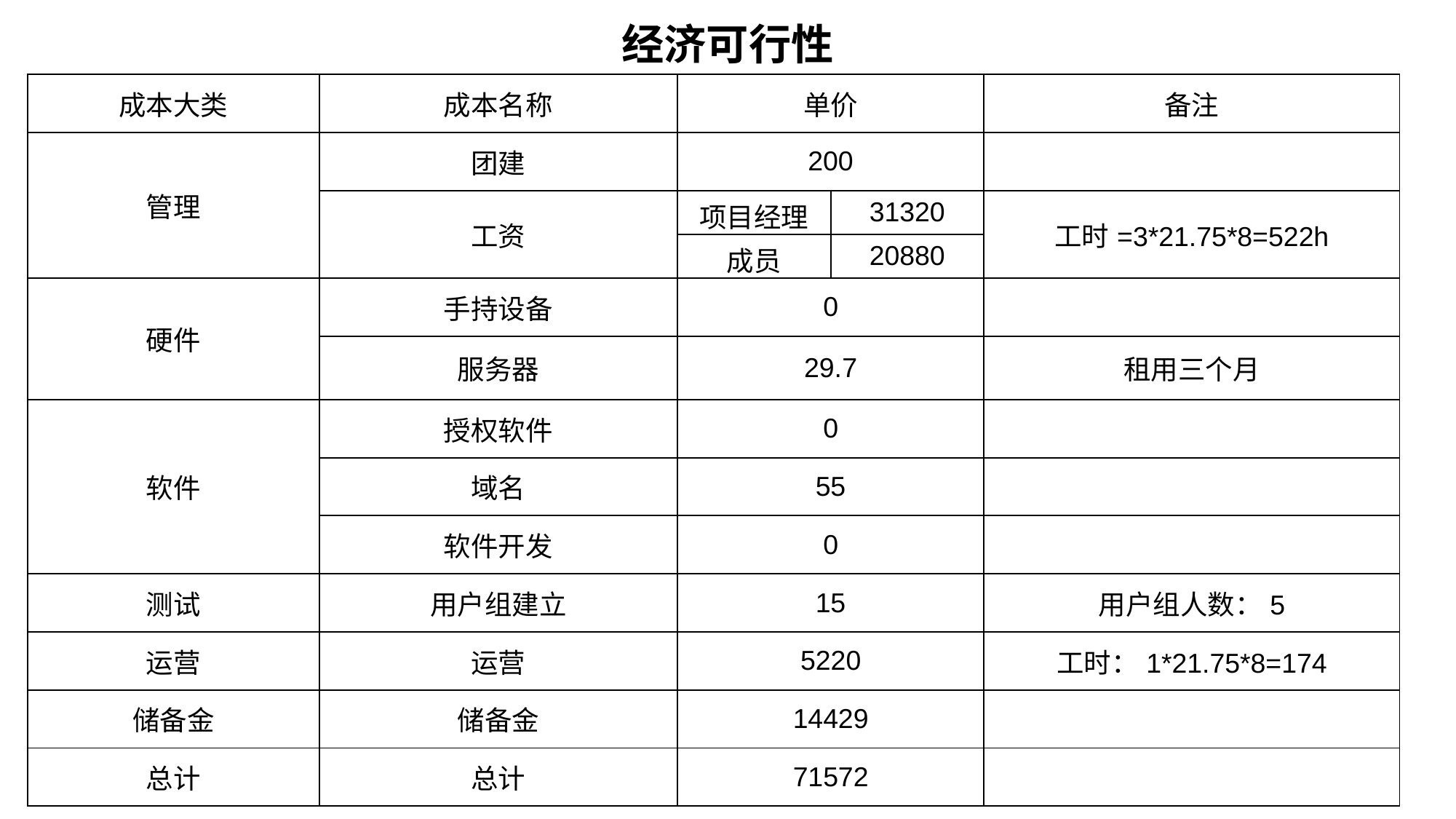

经济可行性
| 成本大类 | 成本名称 | 单价 |  | 备注 |
| --- | --- | --- | --- | --- |
| 管理 | 团建 | 200 |  |  |
|  | 工资 | 项目经理 | 31320 | 工时=3\*21.75\*8=522h |
|  |  | 成员 | 20880 |  |
| 硬件 | 手持设备 | 0 |  |  |
|  | 服务器 | 29.7 |  | 租用三个月 |
| 软件 | 授权软件 | 0 |  |  |
|  | 域名 | 55 |  |  |
|  | 软件开发 | 0 |  |  |
| 测试 | 用户组建立 | 15 |  | 用户组人数：5 |
| 运营 | 运营 | 5220 |  | 工时：1\*21.75\*8=174 |
| 储备金 | 储备金 | 14429 |  |  |
| 总计 | 总计 | 71572 |  |  |
考虑经济方面的可行性。分析员应该估计余下的每个可能的系统的开发成本和运行费用，并且估计相对于现有的系统而言这个系统可以节省的开支或可以增加的收入。